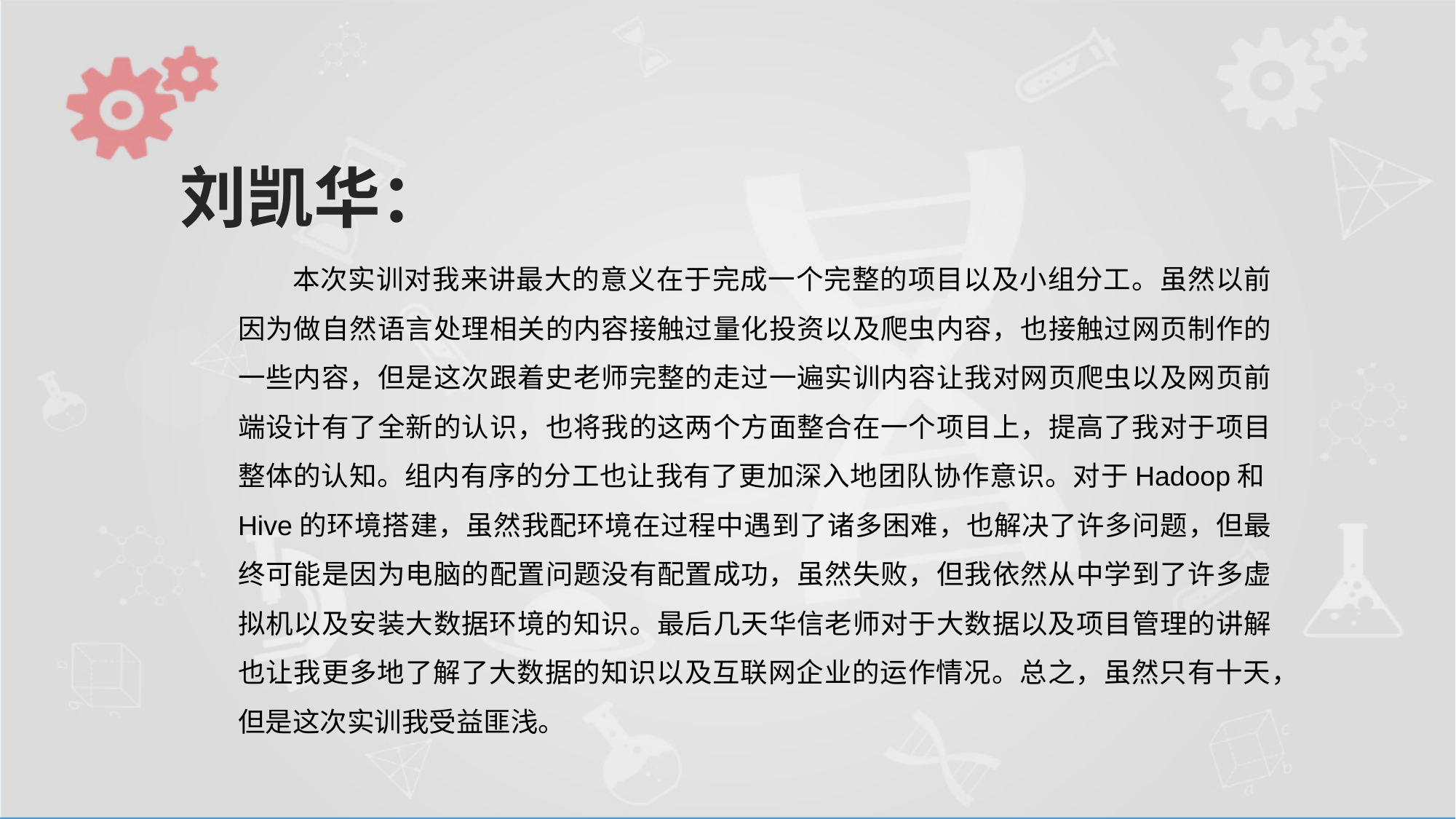

# 刘凯华：
本次实训对我来讲最大的意义在于完成一个完整的项目以及小组分工。虽然以前因为做自然语言处理相关的内容接触过量化投资以及爬虫内容，也接触过网页制作的一些内容，但是这次跟着史老师完整的走过一遍实训内容让我对网页爬虫以及网页前端设计有了全新的认识，也将我的这两个方面整合在一个项目上，提高了我对于项目整体的认知。组内有序的分工也让我有了更加深入地团队协作意识。对于Hadoop和Hive的环境搭建，虽然我配环境在过程中遇到了诸多困难，也解决了许多问题，但最终可能是因为电脑的配置问题没有配置成功，虽然失败，但我依然从中学到了许多虚拟机以及安装大数据环境的知识。最后几天华信老师对于大数据以及项目管理的讲解也让我更多地了解了大数据的知识以及互联网企业的运作情况。总之，虽然只有十天，但是这次实训我受益匪浅。